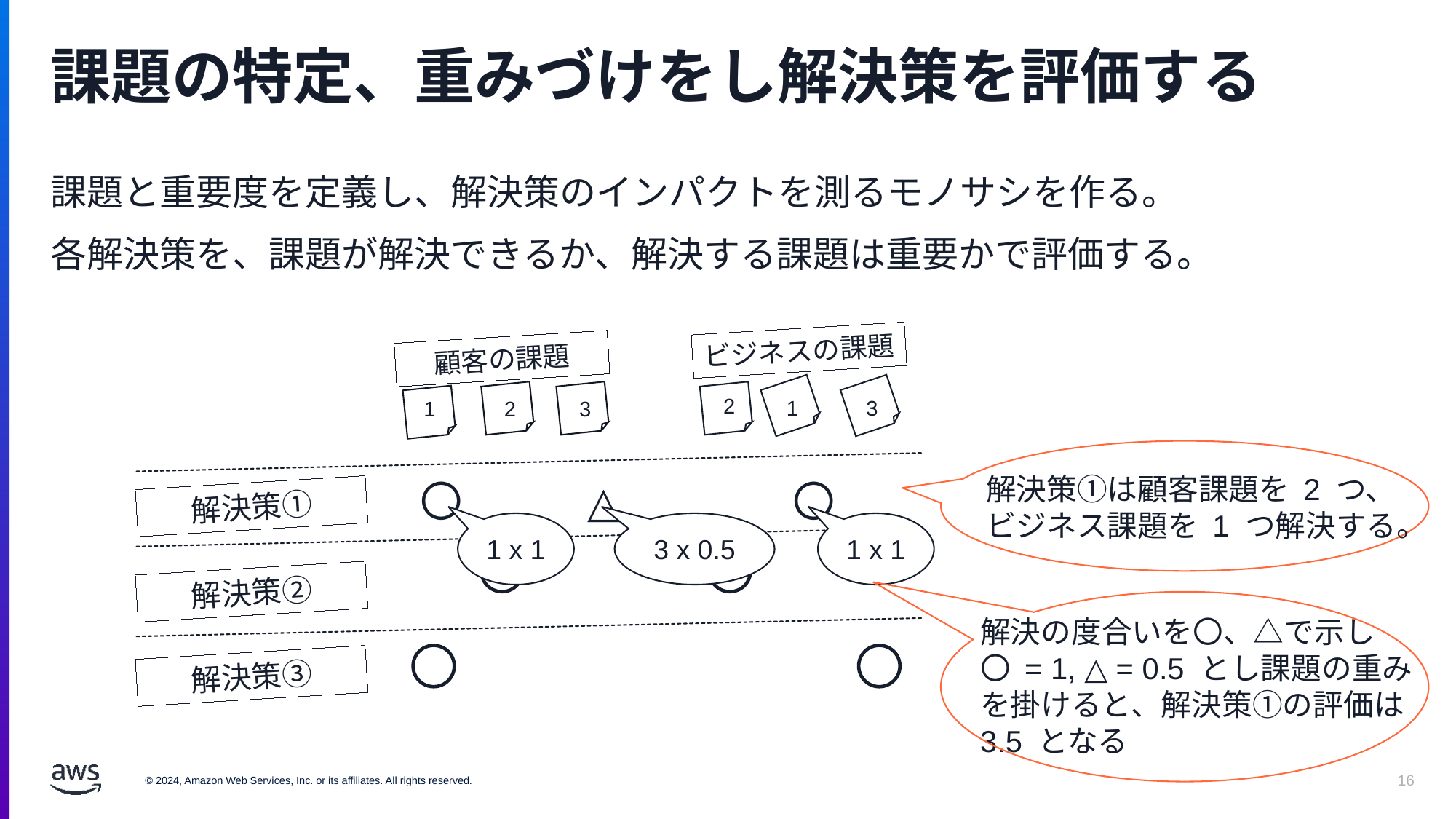

# 課題の特定、重みづけをし解決策を評価する
課題と重要度を定義し、解決策のインパクトを測るモノサシを作る。
各解決策を、課題が解決できるか、解決する課題は重要かで評価する。
ビジネスの課題
顧客の課題

2

1
3
1
2
3

解決策①は顧客課題を 2 つ、
ビジネス課題を 1 つ解決する。
〇
△
〇
解決策①
1 x 1
3 x 0.5
1 x 1

解決策②

解決の度合いを〇、△で示し
〇 = 1, △ = 0.5 とし課題の重みを掛けると、解決策①の評価は 3.5 となる

解決策③
16